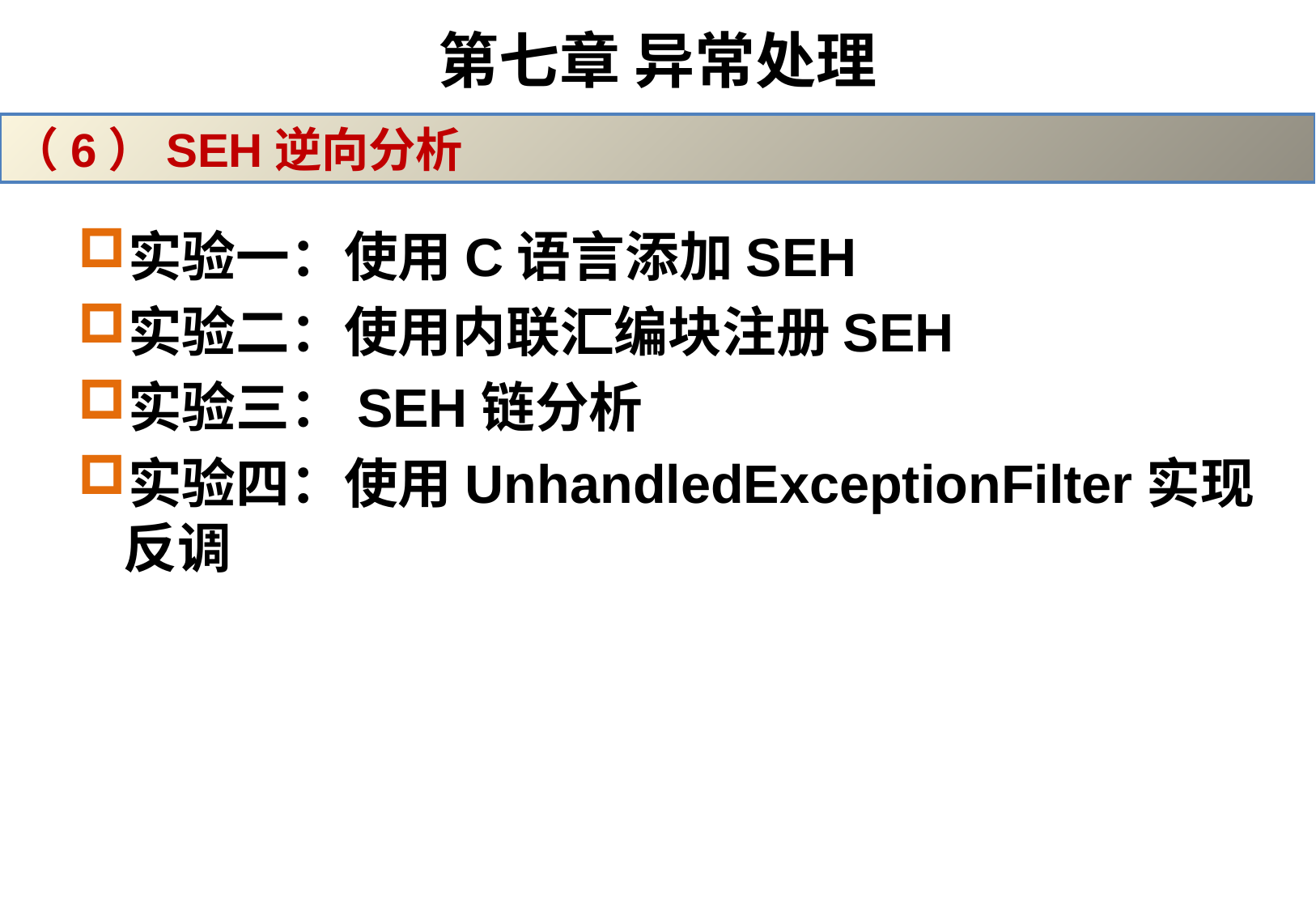

# 第七章 异常处理
（6）SEH逆向分析
实验一：使用C语言添加SEH
实验二：使用内联汇编块注册SEH
实验三：SEH链分析
实验四：使用UnhandledExceptionFilter实现反调